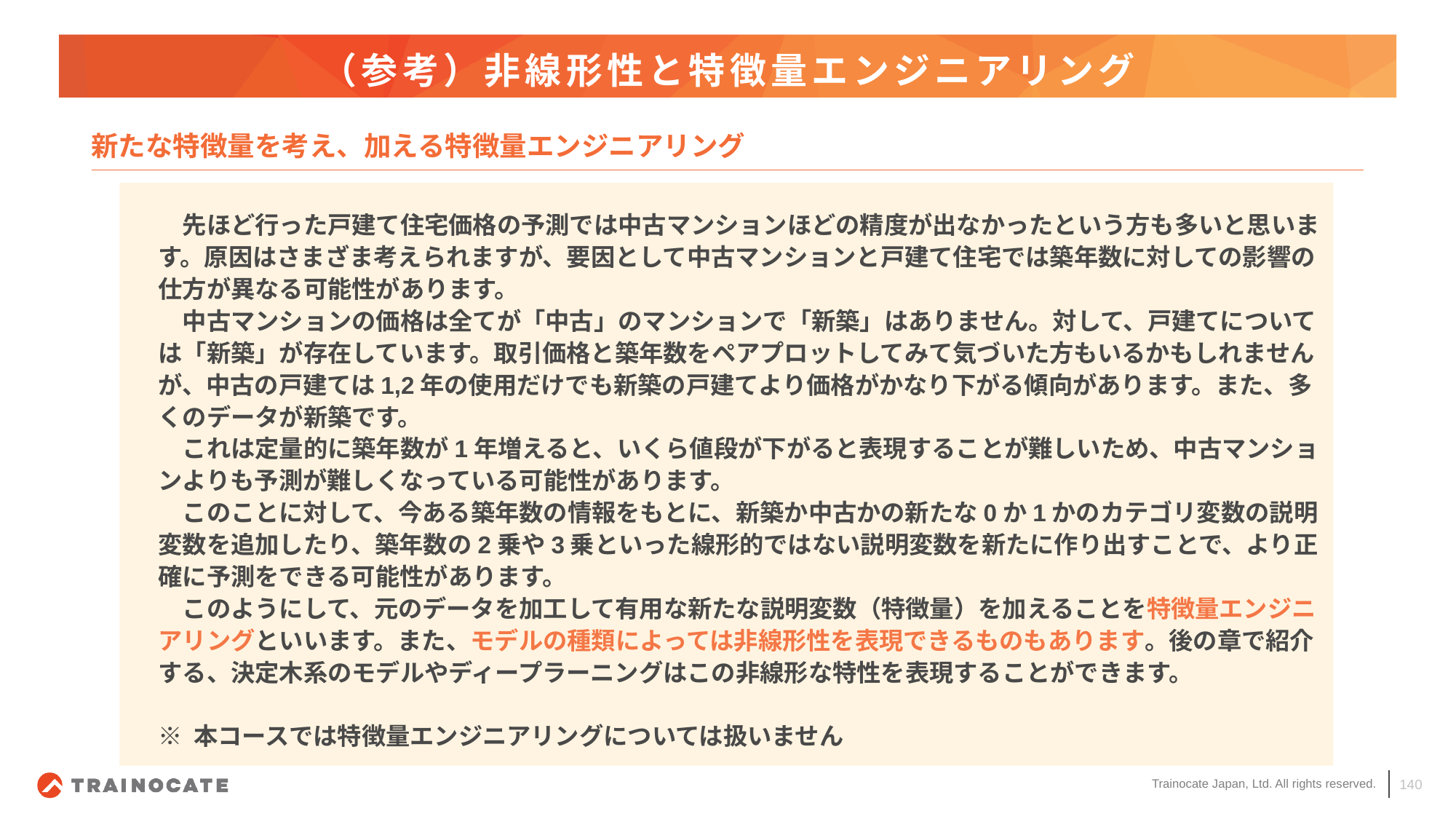

# （参考）非線形性と特徴量エンジニアリング
新たな特徴量を考え、加える特徴量エンジニアリング
　先ほど行った戸建て住宅価格の予測では中古マンションほどの精度が出なかったという方も多いと思います。原因はさまざま考えられますが、要因として中古マンションと戸建て住宅では築年数に対しての影響の仕方が異なる可能性があります。
　中古マンションの価格は全てが「中古」のマンションで「新築」はありません。対して、戸建てについては「新築」が存在しています。取引価格と築年数をペアプロットしてみて気づいた方もいるかもしれませんが、中古の戸建ては1,2年の使用だけでも新築の戸建てより価格がかなり下がる傾向があります。また、多くのデータが新築です。
　これは定量的に築年数が1年増えると、いくら値段が下がると表現することが難しいため、中古マンションよりも予測が難しくなっている可能性があります。
　このことに対して、今ある築年数の情報をもとに、新築か中古かの新たな0か1かのカテゴリ変数の説明変数を追加したり、築年数の2乗や3乗といった線形的ではない説明変数を新たに作り出すことで、より正確に予測をできる可能性があります。
　このようにして、元のデータを加工して有用な新たな説明変数（特徴量）を加えることを特徴量エンジニアリングといいます。また、モデルの種類によっては非線形性を表現できるものもあります。後の章で紹介する、決定木系のモデルやディープラーニングはこの非線形な特性を表現することができます。

※ 本コースでは特徴量エンジニアリングについては扱いません
140